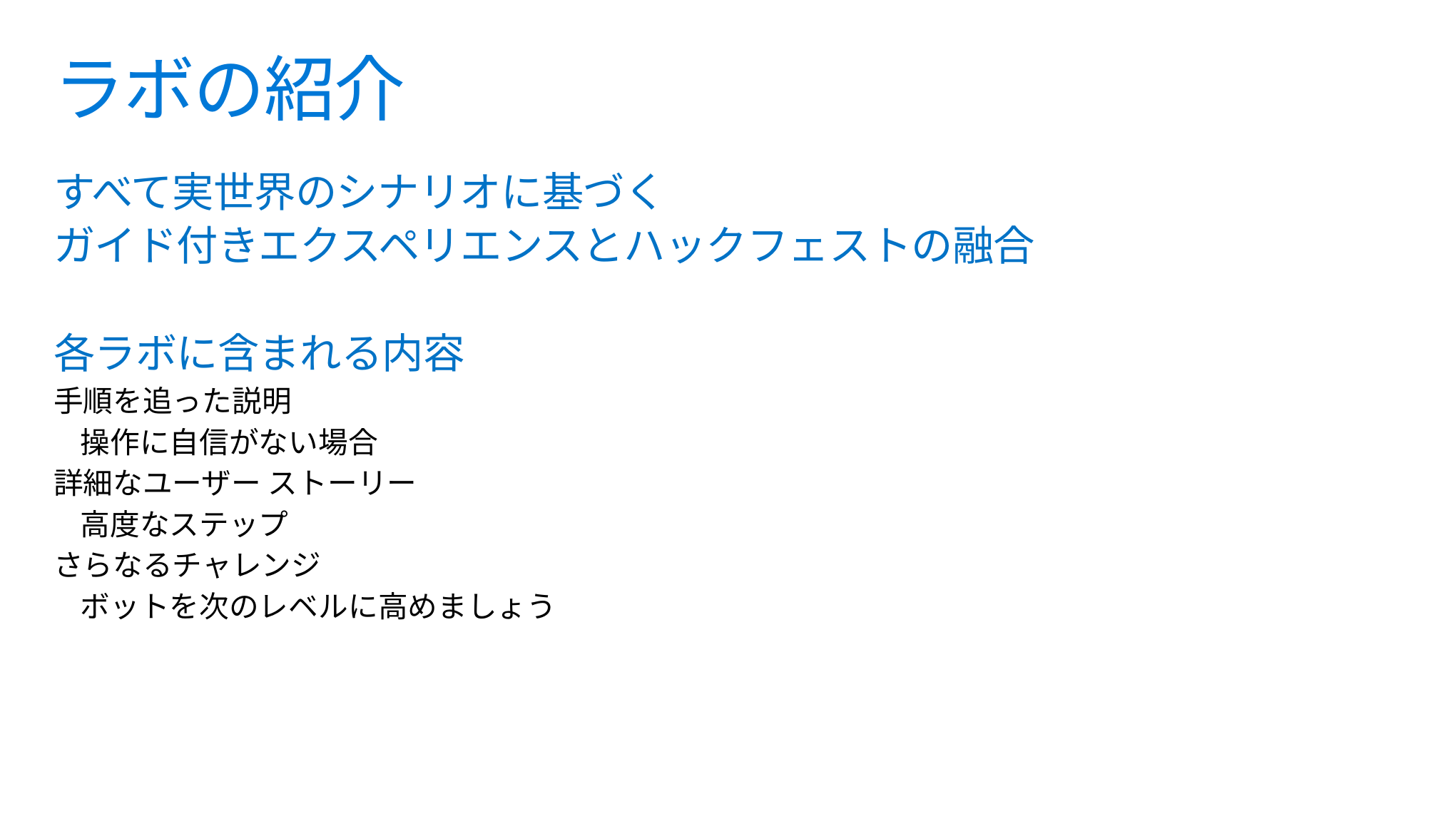

# ラボの紹介
すべて実世界のシナリオに基づく
ガイド付きエクスペリエンスとハックフェストの融合

各ラボに含まれる内容
手順を追った説明
操作に自信がない場合
詳細なユーザー ストーリー
高度なステップ
さらなるチャレンジ
ボットを次のレベルに高めましょう